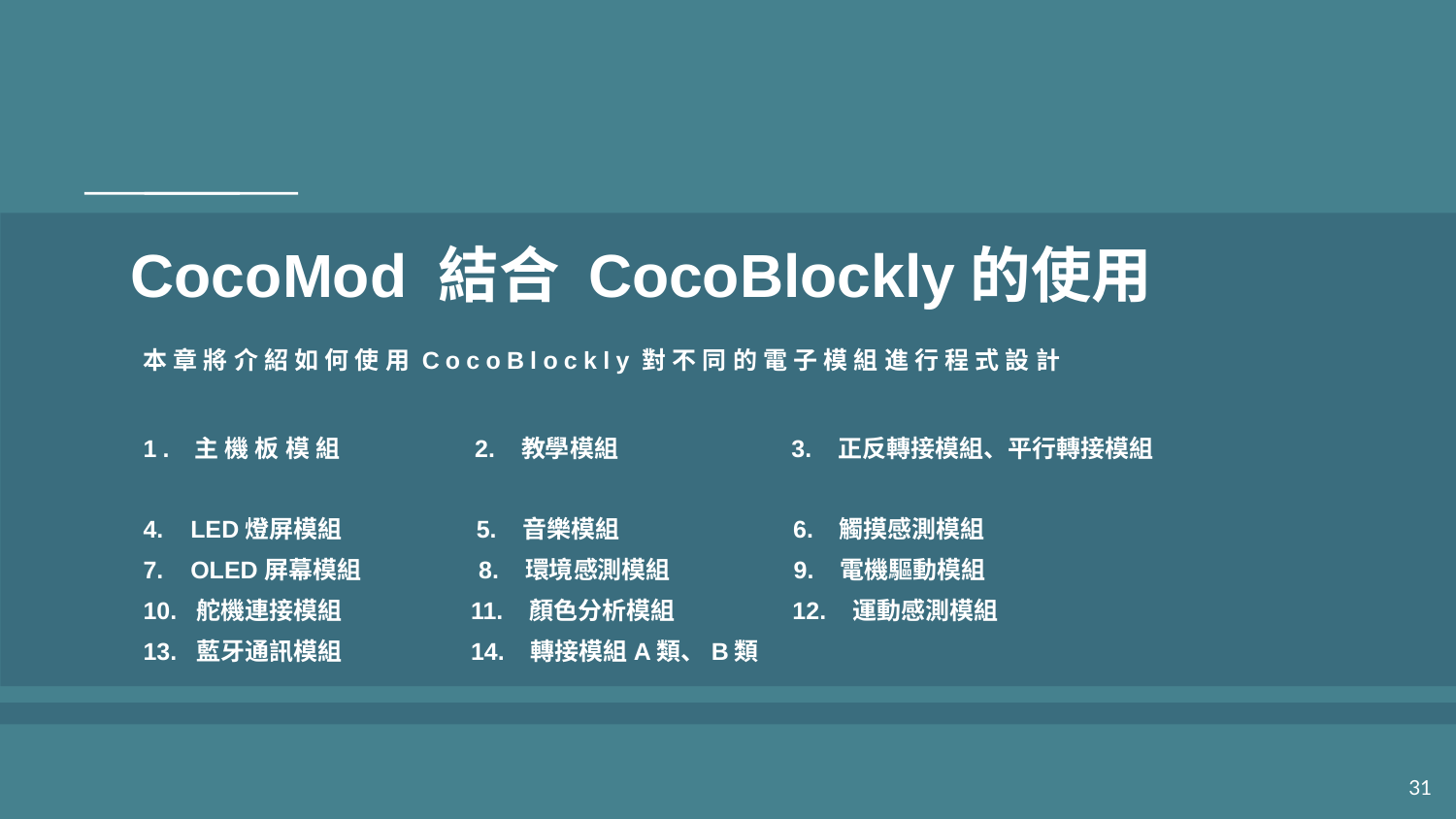

# CocoMod 結合 CocoBlockly的使用
本章將介紹如何使用CocoBlockly對不同的電子模組進行程式設計

1. 主機板模組                      2.   教學模組                              3.   正反轉接模組、平行轉接模組
4.    LED燈屏模組                       5.   音樂模組                              6.   觸摸感測模組
7.    OLED屏幕模組                    8.   環境感測模組                     9.   電機驅動模組
10.  舵機連接模組                      11.   顏色分析模組                    12.   運動感測模組
13.  藍牙通訊模組                      14.   轉接模組A類、B類

31